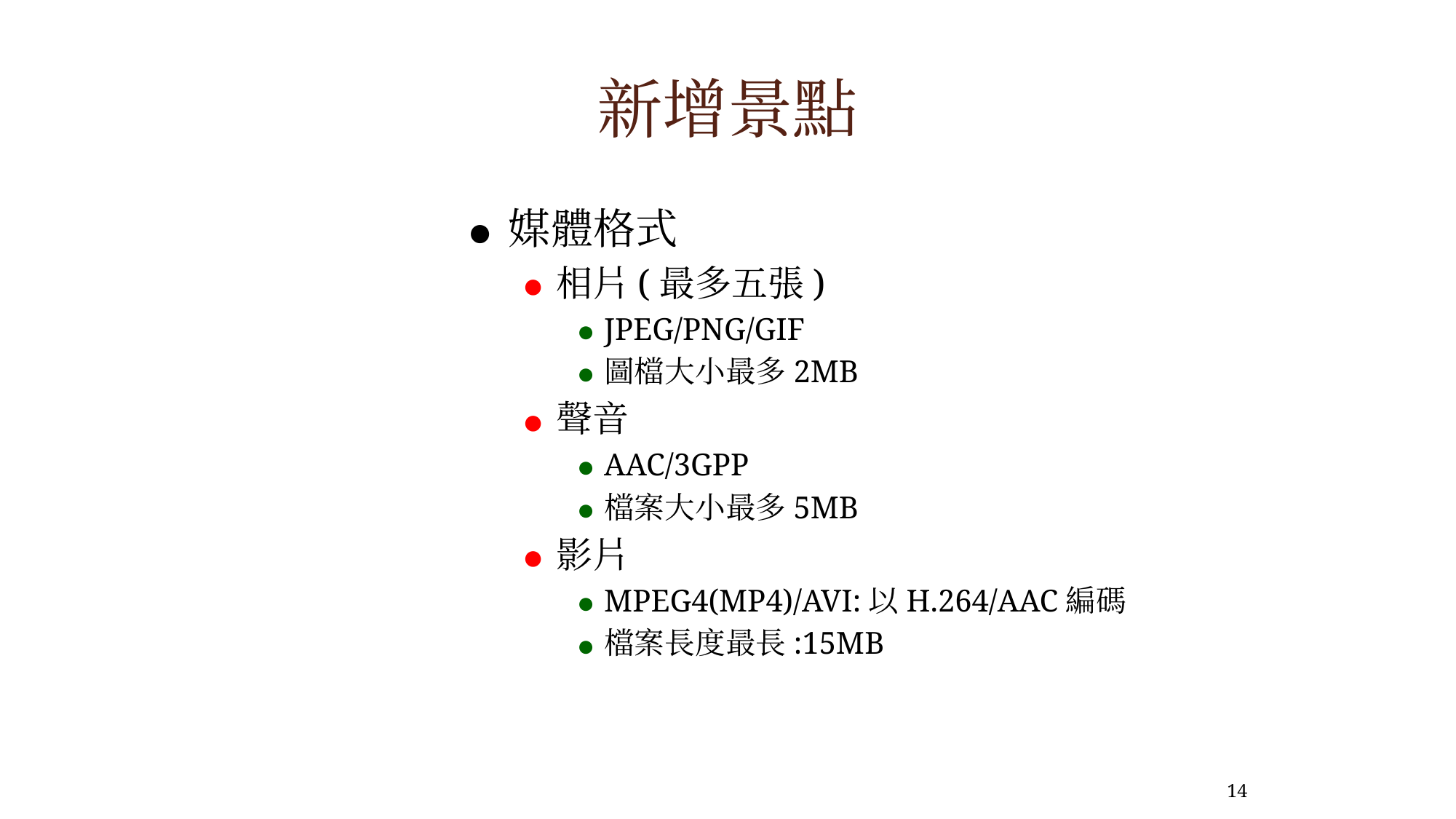

# 新增景點

媒體格式
相片(最多五張)
JPEG/PNG/GIF
圖檔大小最多2MB
聲音
AAC/3GPP
檔案大小最多5MB
影片
MPEG4(MP4)/AVI:以H.264/AAC編碼
檔案長度最長:15MB

14